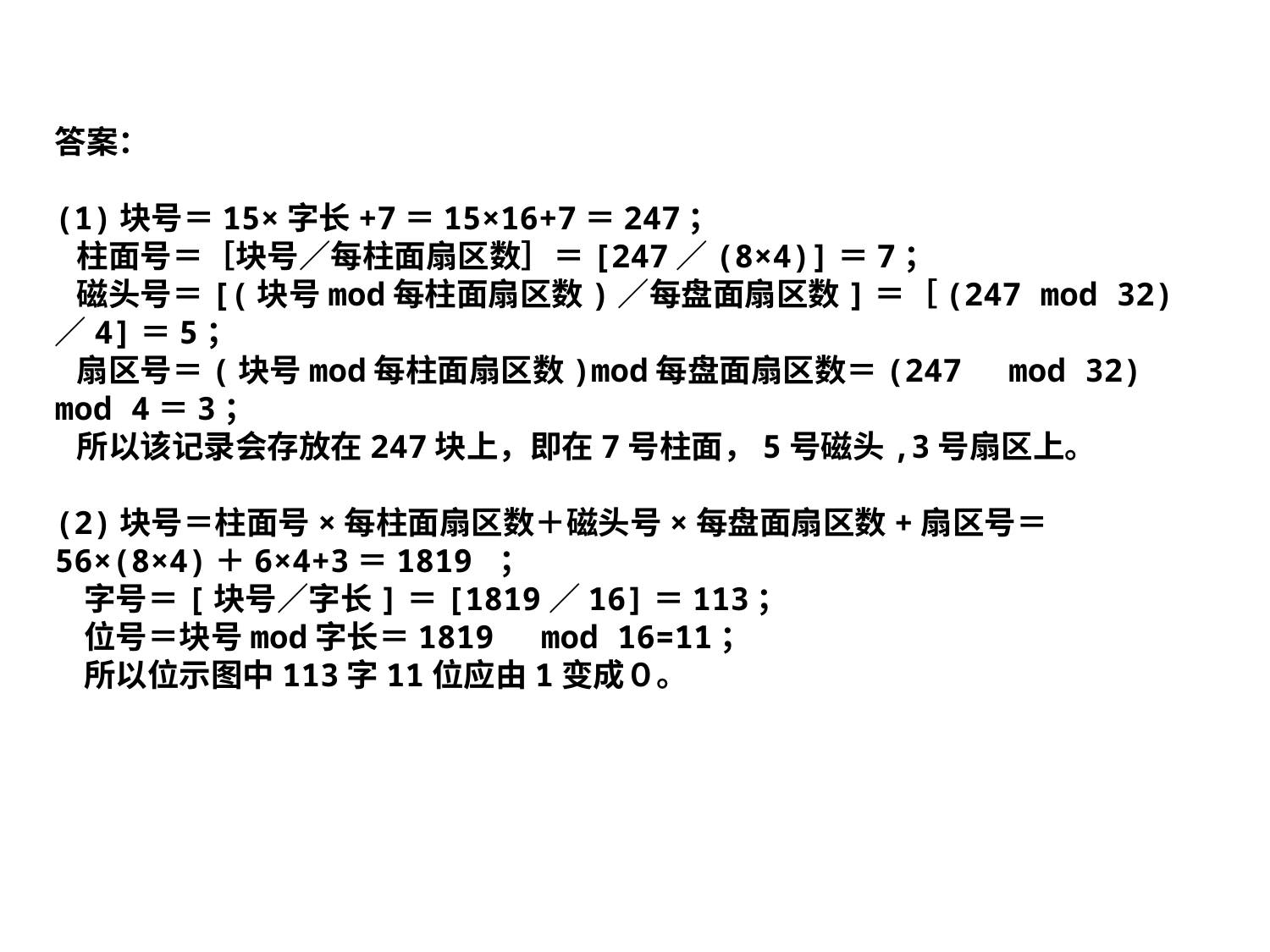

答案：

(1)块号＝15×字长+7＝15×16+7＝247；
  柱面号＝［块号／每柱面扇区数］＝[247／(8×4)]＝7；
  磁头号＝[(块号mod每柱面扇区数)／每盘面扇区数]＝［(247 mod 32)／4]＝5；
  扇区号＝(块号mod每柱面扇区数)mod每盘面扇区数＝(247　mod 32)　mod 4＝3；
  所以该记录会存放在247块上，即在7号柱面，5号磁头,3号扇区上。
(2)块号＝柱面号×每柱面扇区数＋磁头号×每盘面扇区数+扇区号＝56×(8×4)＋6×4+3＝1819 ；
   字号＝[块号／字长]＝[1819／16]＝113；
   位号＝块号mod字长＝1819　mod 16=11；
   所以位示图中113字11位应由1变成０。